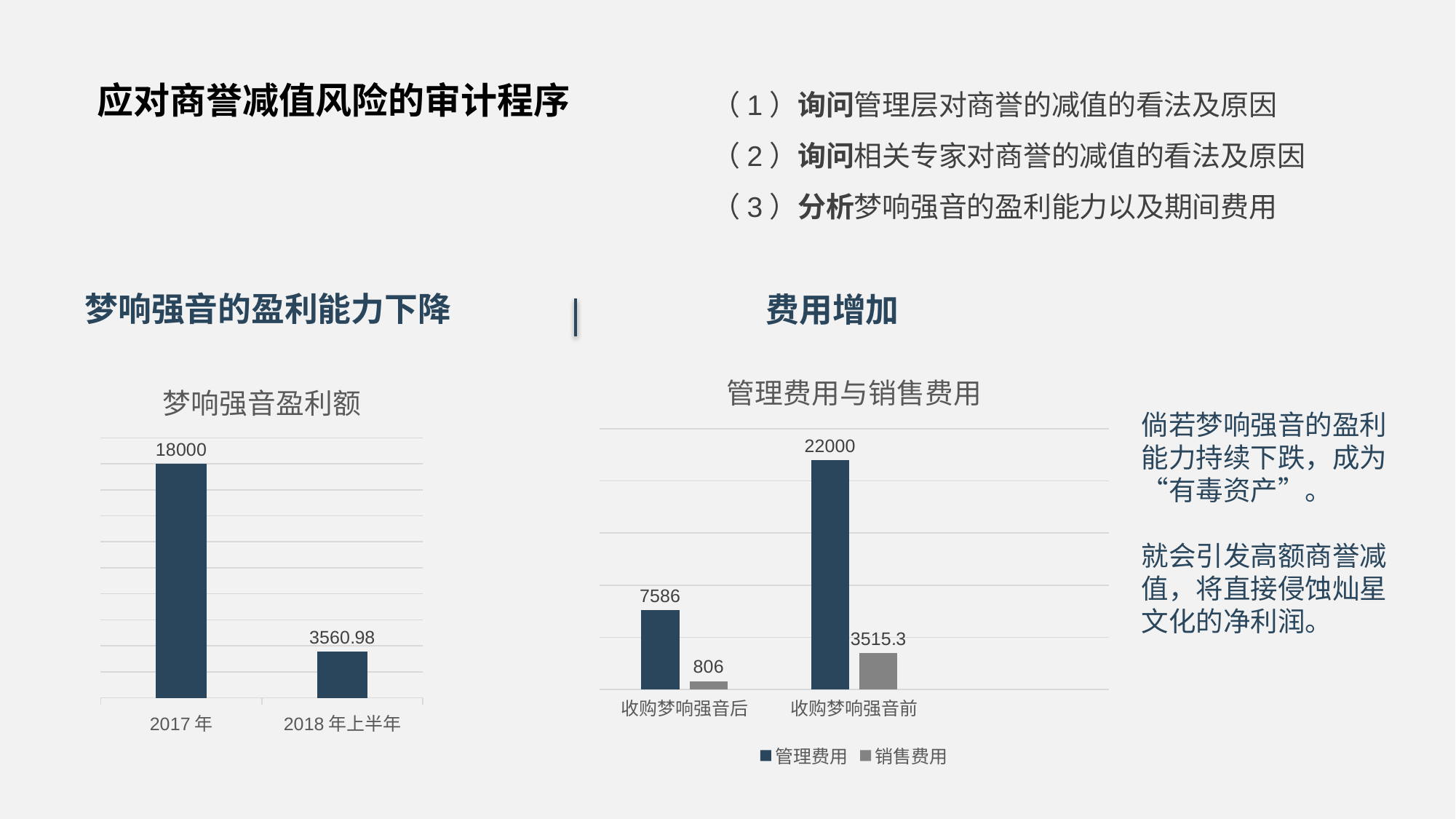

（1）询问管理层对商誉的减值的看法及原因
（2）询问相关专家对商誉的减值的看法及原因
（3）分析梦响强音的盈利能力以及期间费用
应对商誉减值风险的审计程序
梦响强音的盈利能力下降
费用增加

### Chart: 管理费用与销售费用

| Category | 管理费用 | 销售费用 |
|---|---|---|
| 收购梦响强音后 | 7586.0 | 806.0 |
| 收购梦响强音前 | 22000.0 | 3515.3 |

### Chart: 梦响强音盈利额

| Category | 梦响强音盈利 |
|---|---|
| 2017年 | 18000.0 |
| 2018年上半年 | 3560.98 |
倘若梦响强音的盈利能力持续下跌，成为 “有毒资产”。

就会引发高额商誉减值，将直接侵蚀灿星文化的净利润。